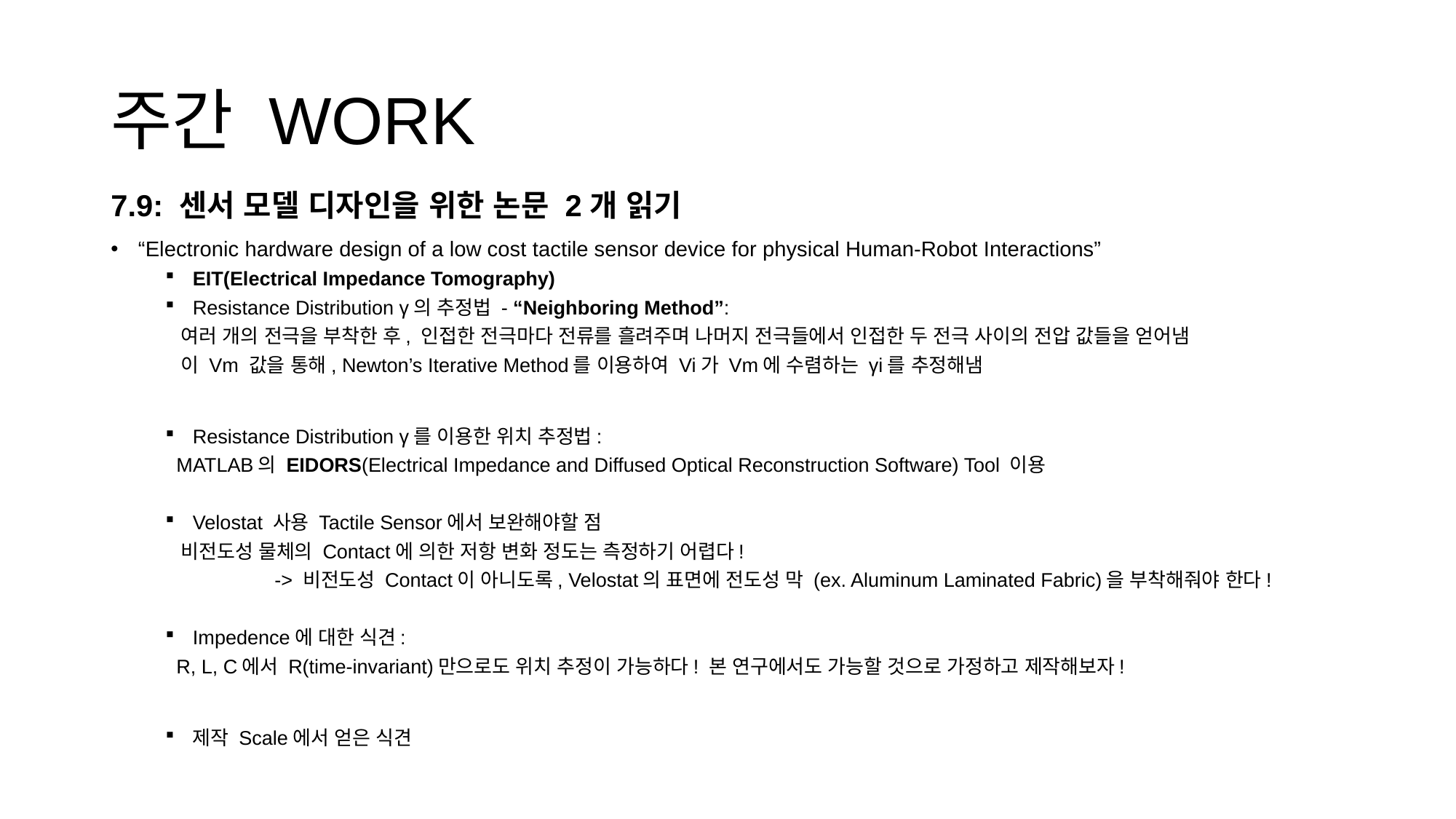

# 주간 WORK
7.9: 센서 모델 디자인을 위한 논문 2개 읽기
“Electronic hardware design of a low cost tactile sensor device for physical Human-Robot Interactions”
EIT(Electrical Impedance Tomography)
Resistance Distribution γ의 추정법 - “Neighboring Method”:
  여러 개의 전극을 부착한 후, 인접한 전극마다 전류를 흘려주며 나머지 전극들에서 인접한 두 전극 사이의 전압 값들을 얻어냄
  이 Vm 값을 통해, Newton’s Iterative Method를 이용하여 Vi가 Vm에 수렴하는 γi를 추정해냄

Resistance Distribution γ를 이용한 위치 추정법:
  MATLAB의 EIDORS(Electrical Impedance and Diffused Optical Reconstruction Software) Tool 이용

Velostat 사용 Tactile Sensor에서 보완해야할 점
  비전도성 물체의 Contact에 의한 저항 변화 정도는 측정하기 어렵다!
	-> 비전도성 Contact이 아니도록, Velostat의 표면에 전도성 막 (ex. Aluminum Laminated Fabric)을 부착해줘야 한다!

Impedence에 대한 식견:
  R, L, C에서 R(time-invariant)만으로도 위치 추정이 가능하다! 본 연구에서도 가능할 것으로 가정하고 제작해보자!

제작 Scale에서 얻은 식견